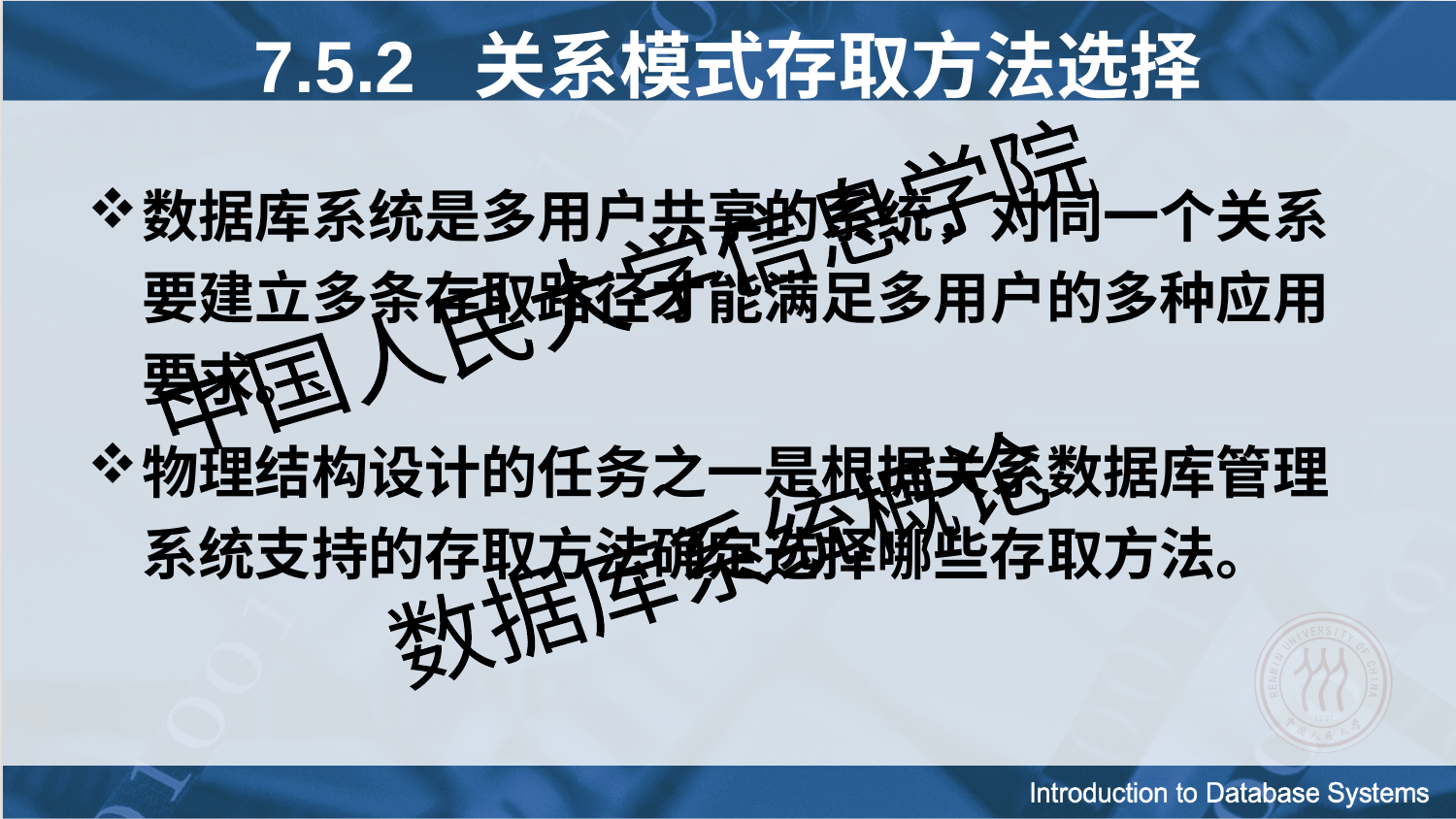

7.5.2  关系模式存取方法选择
数据库系统是多用户共享的系统，对同一个关系要建立多条存取路径才能满足多用户的多种应用要求。
物理结构设计的任务之一是根据关系数据库管理系统支持的存取方法确定选择哪些存取方法。